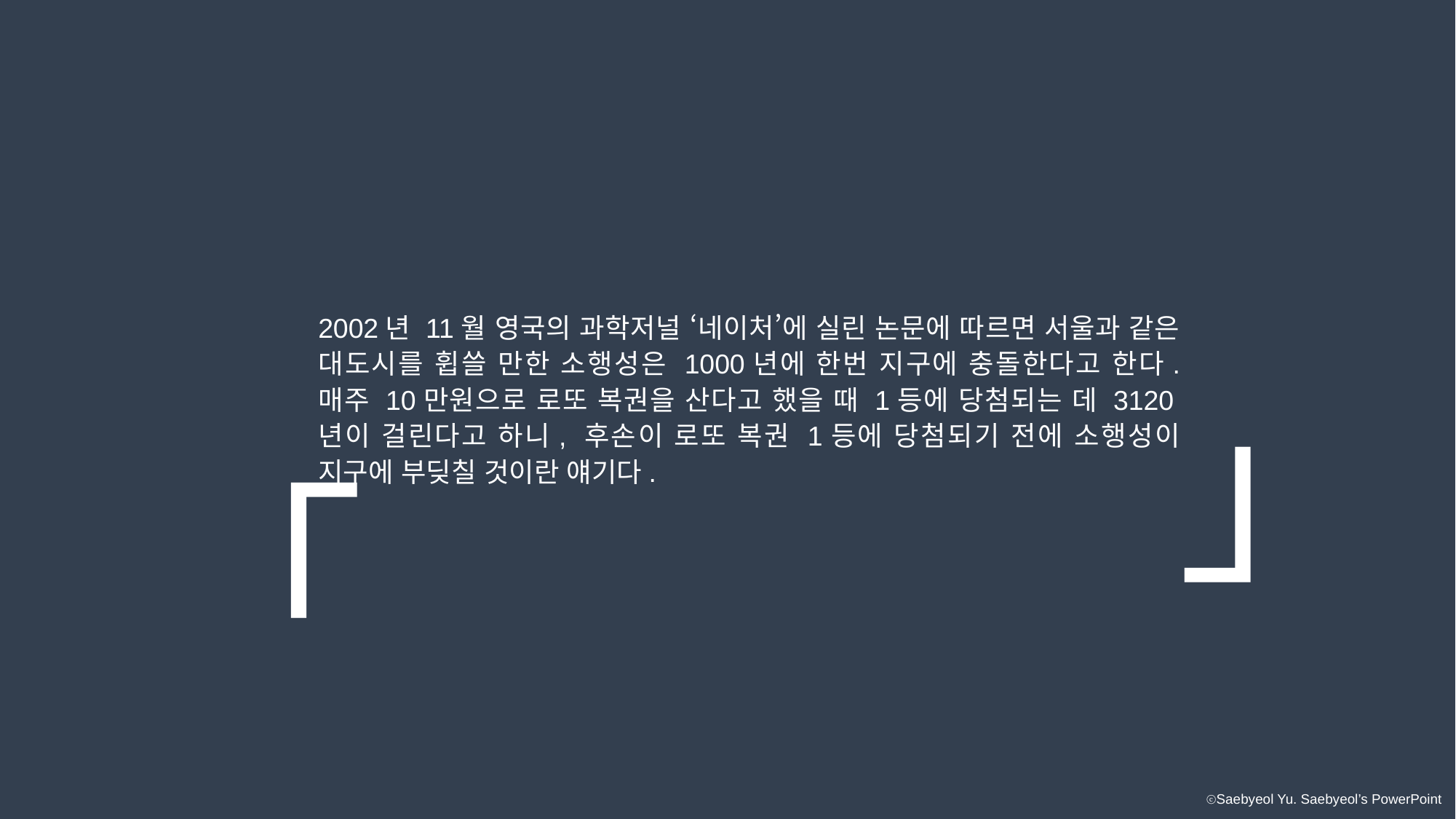

「
」
2002년 11월 영국의 과학저널 ‘네이처’에 실린 논문에 따르면 서울과 같은 대도시를 휩쓸 만한 소행성은 1000년에 한번 지구에 충돌한다고 한다. 매주 10만원으로 로또 복권을 산다고 했을 때 1등에 당첨되는 데 3120년이 걸린다고 하니, 후손이 로또 복권 1등에 당첨되기 전에 소행성이 지구에 부딪칠 것이란 얘기다.